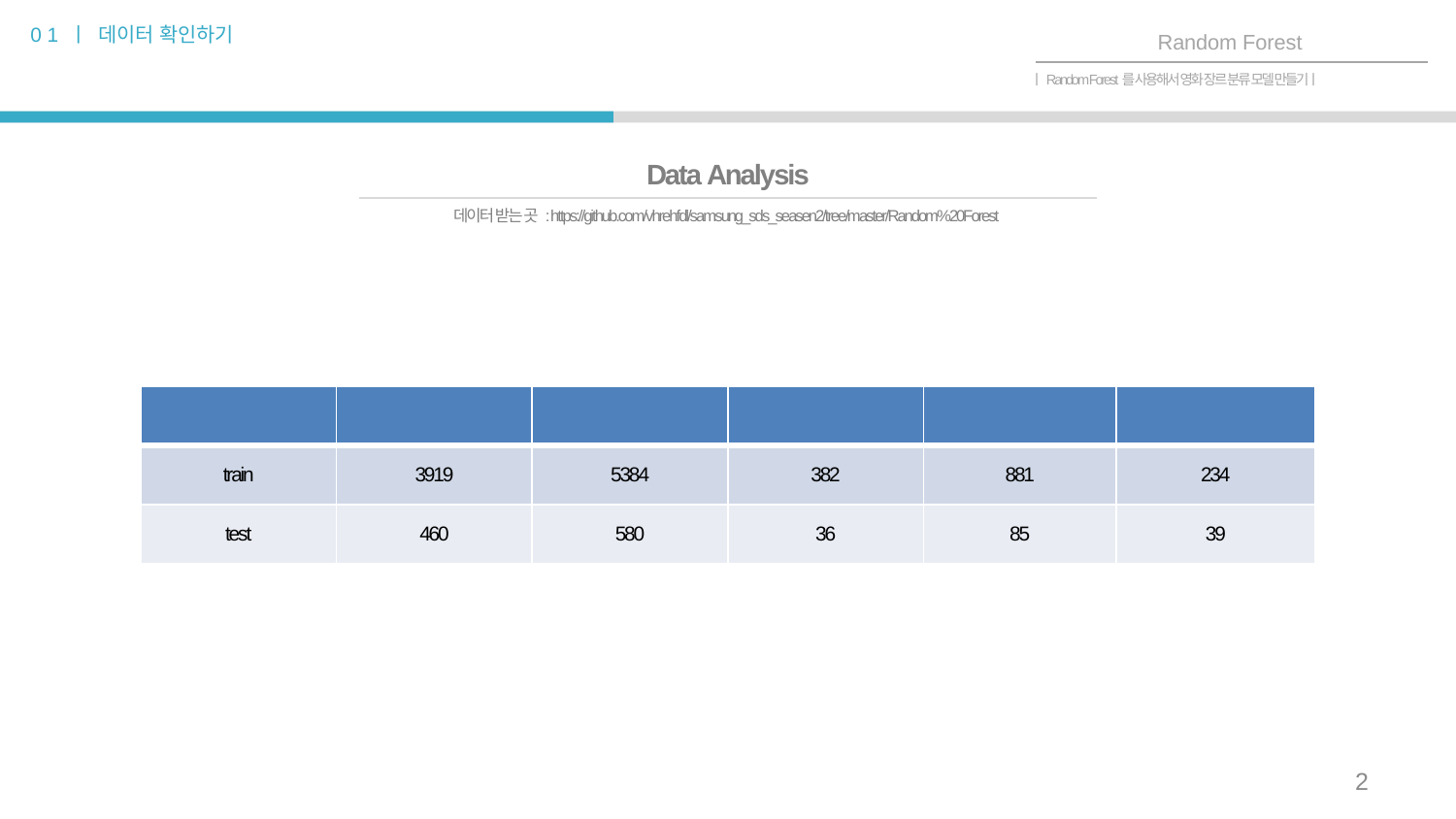

0 1 ㅣ  데이터 확인하기
Random Forest
ㅣRandom Forest를 사용해서 영화 장르 분류 모델 만들기ㅣ

Data Analysis
데이터 받는 곳 : https://github.com/vhrehfdl/samsung_sds_seasen2/tree/master/Random%20Forest
|  | Comedy | Drama | Science fiction | Thriller | war |
| --- | --- | --- | --- | --- | --- |
| train | 3919 | 5384 | 382 | 881 | 234 |
| test | 460 | 580 | 36 | 85 | 39 |
2